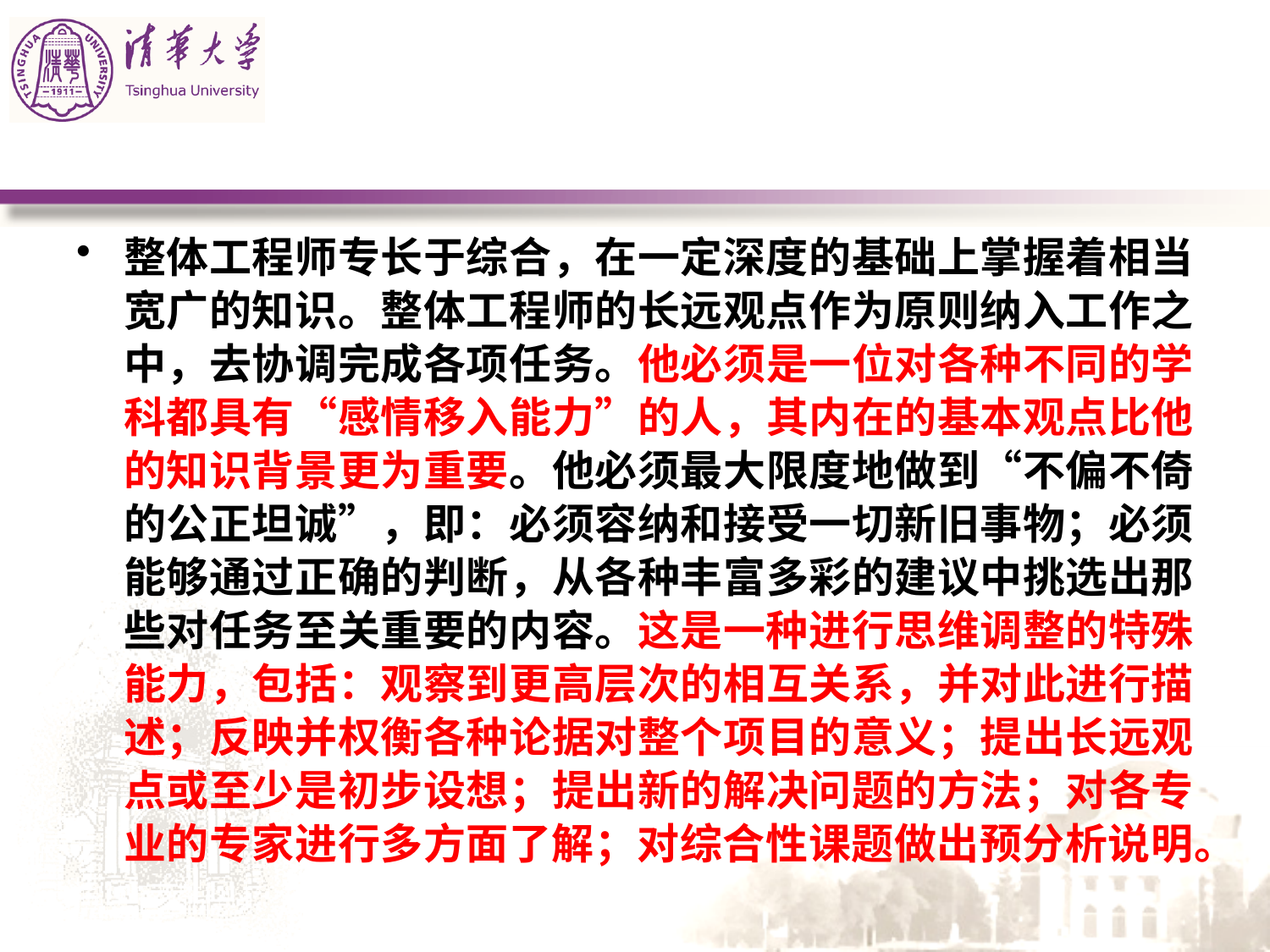

整体工程师专长于综合，在一定深度的基础上掌握着相当宽广的知识。整体工程师的长远观点作为原则纳入工作之中，去协调完成各项任务。他必须是一位对各种不同的学科都具有“感情移入能力”的人，其内在的基本观点比他的知识背景更为重要。他必须最大限度地做到“不偏不倚的公正坦诚”，即：必须容纳和接受一切新旧事物；必须能够通过正确的判断，从各种丰富多彩的建议中挑选出那些对任务至关重要的内容。这是一种进行思维调整的特殊能力，包括：观察到更高层次的相互关系，并对此进行描述；反映并权衡各种论据对整个项目的意义；提出长远观点或至少是初步设想；提出新的解决问题的方法；对各专业的专家进行多方面了解；对综合性课题做出预分析说明。